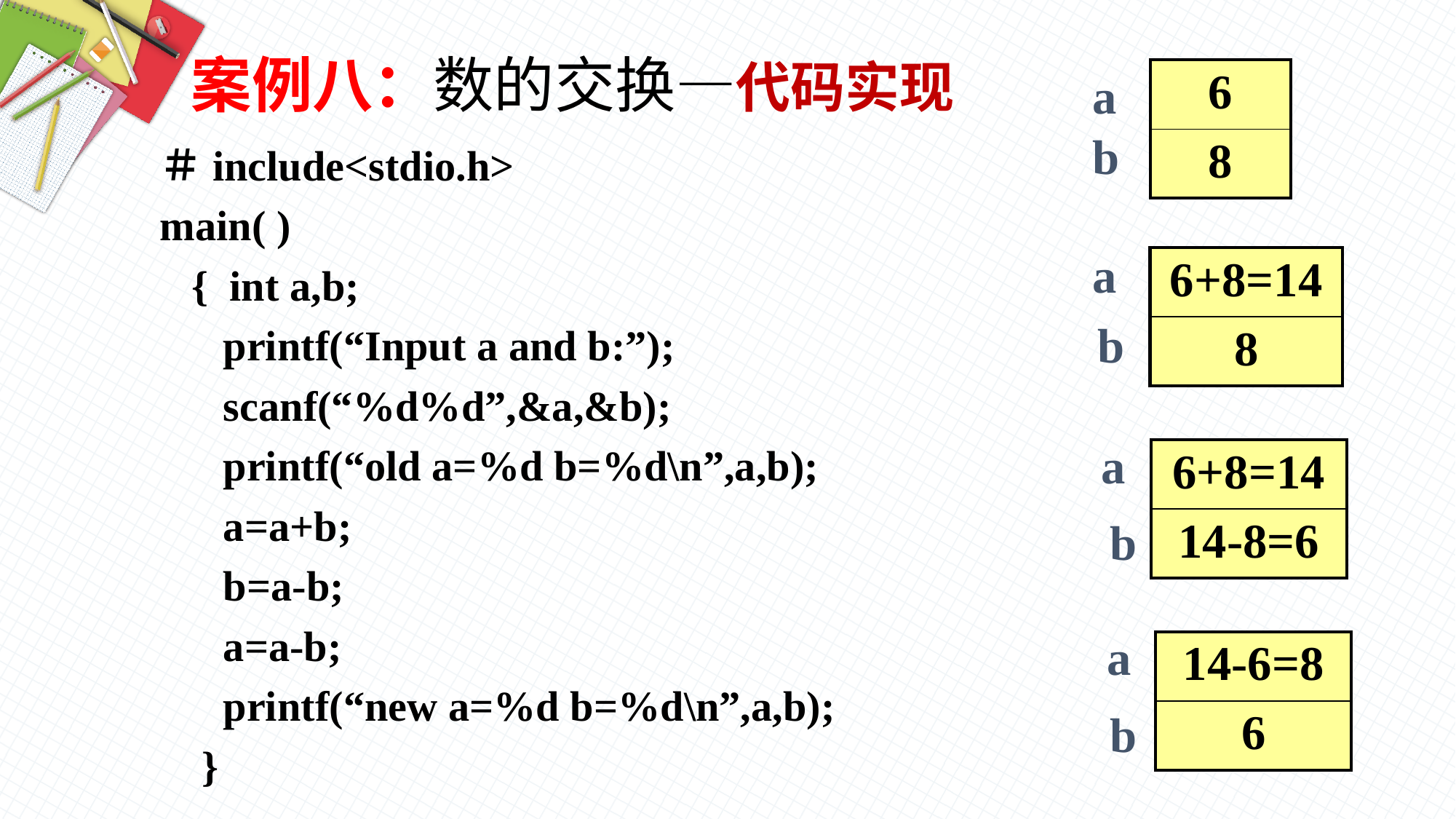

案例八：数的交换—代码实现
a
| 6 |
| --- |
| 8 |
b
＃include<stdio.h>
main( )
   {  int a,b;
      printf(“Input a and b:”);
      scanf(“%d%d”,&a,&b);
      printf(“old a=%d b=%d\n”,a,b);
      a=a+b;
      b=a-b;
      a=a-b;
      printf(“new a=%d b=%d\n”,a,b);
    }
a
| 6+8=14 |
| --- |
| 8 |
b
a
| 6+8=14 |
| --- |
| 14-8=6 |
b
a
| 14-6=8 |
| --- |
| 6 |
b